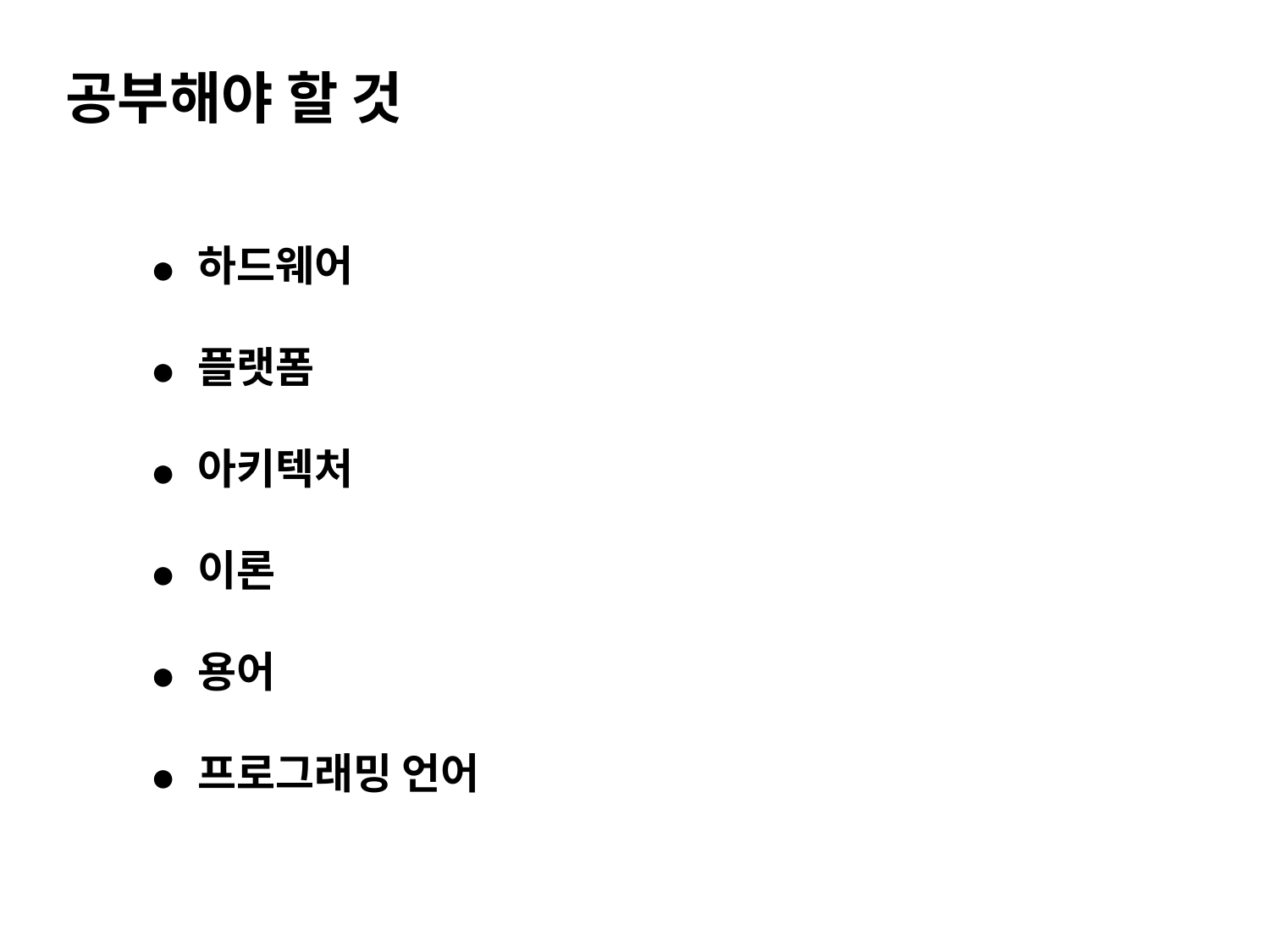

공부해야 할 것
하드웨어
플랫폼
아키텍처
이론
용어
프로그래밍 언어